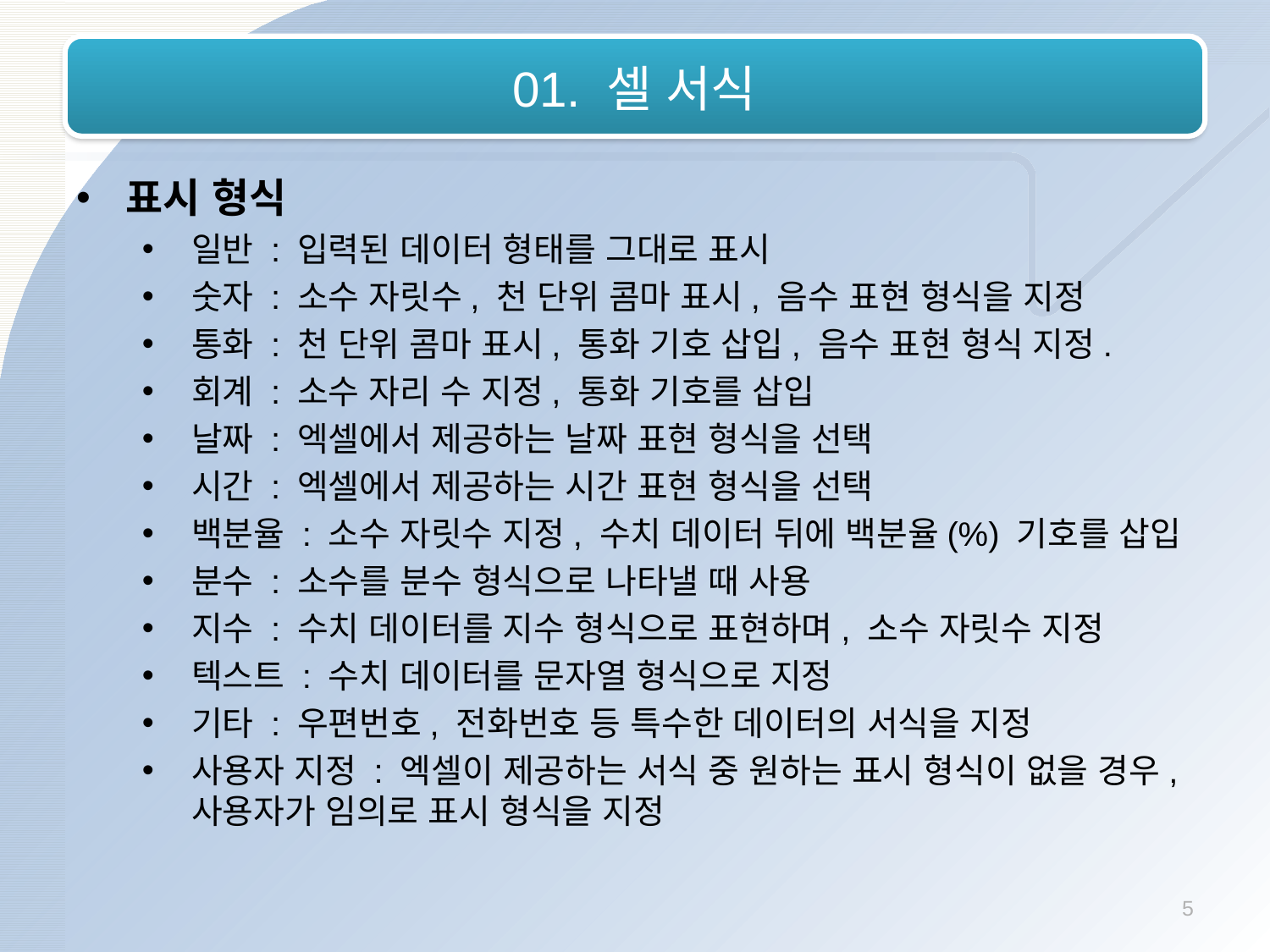

# 01. 셀 서식
표시 형식
일반 : 입력된 데이터 형태를 그대로 표시
숫자 : 소수 자릿수, 천 단위 콤마 표시, 음수 표현 형식을 지정
통화 : 천 단위 콤마 표시, 통화 기호 삽입, 음수 표현 형식 지정.
회계 : 소수 자리 수 지정, 통화 기호를 삽입
날짜 : 엑셀에서 제공하는 날짜 표현 형식을 선택
시간 : 엑셀에서 제공하는 시간 표현 형식을 선택
백분율 : 소수 자릿수 지정, 수치 데이터 뒤에 백분율(%) 기호를 삽입
분수 : 소수를 분수 형식으로 나타낼 때 사용
지수 : 수치 데이터를 지수 형식으로 표현하며, 소수 자릿수 지정
텍스트 : 수치 데이터를 문자열 형식으로 지정
기타 : 우편번호, 전화번호 등 특수한 데이터의 서식을 지정
사용자 지정 : 엑셀이 제공하는 서식 중 원하는 표시 형식이 없을 경우, 사용자가 임의로 표시 형식을 지정
5